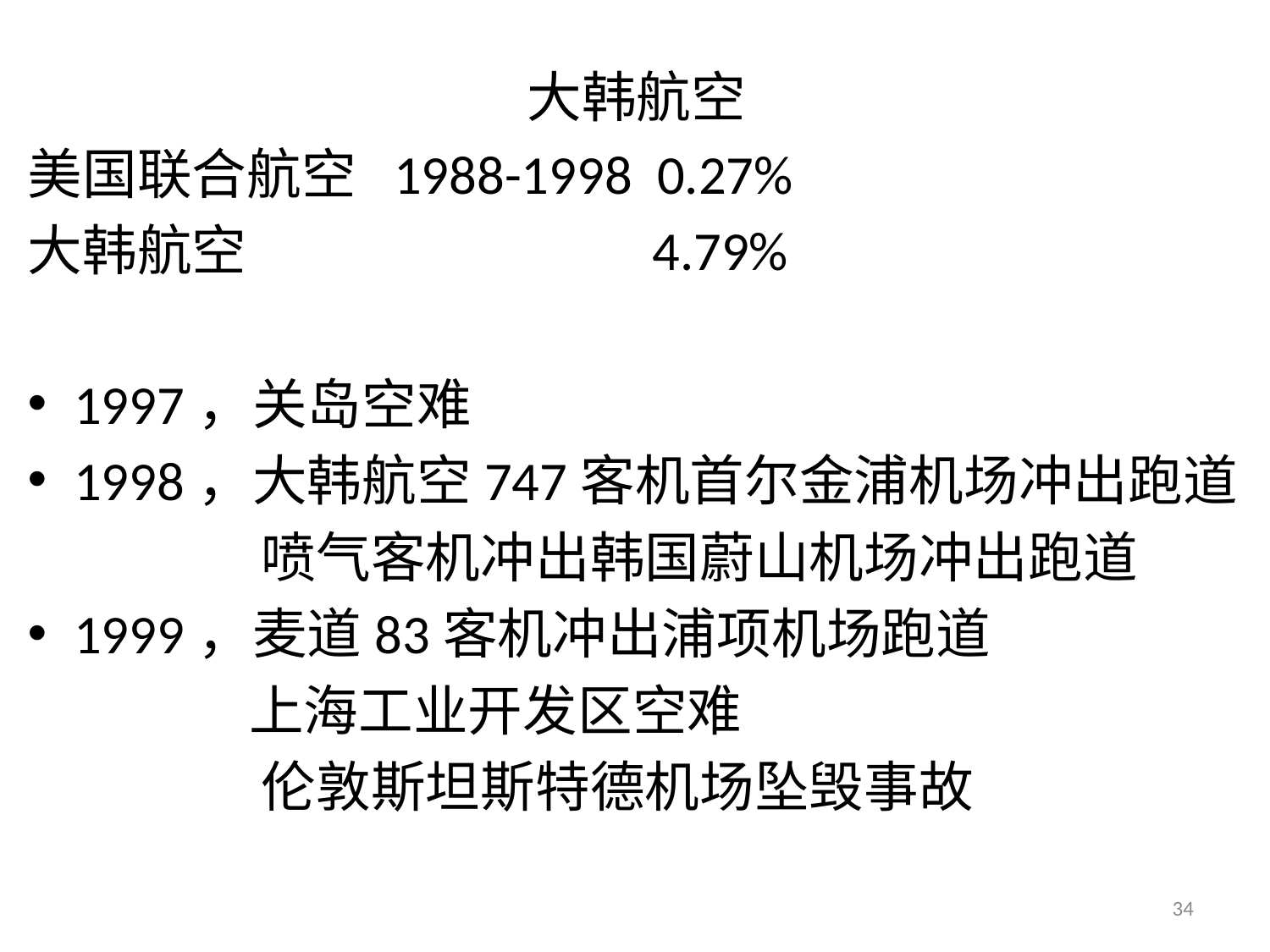

大韩航空
美国联合航空  1988-1998  0.27%
大韩航空                                4.79%

1997，关岛空难
1998，大韩航空747客机首尔金浦机场冲出跑道
                  喷气客机冲出韩国蔚山机场冲出跑道
1999，麦道83客机冲出浦项机场跑道
                 上海工业开发区空难
                  伦敦斯坦斯特德机场坠毁事故
34